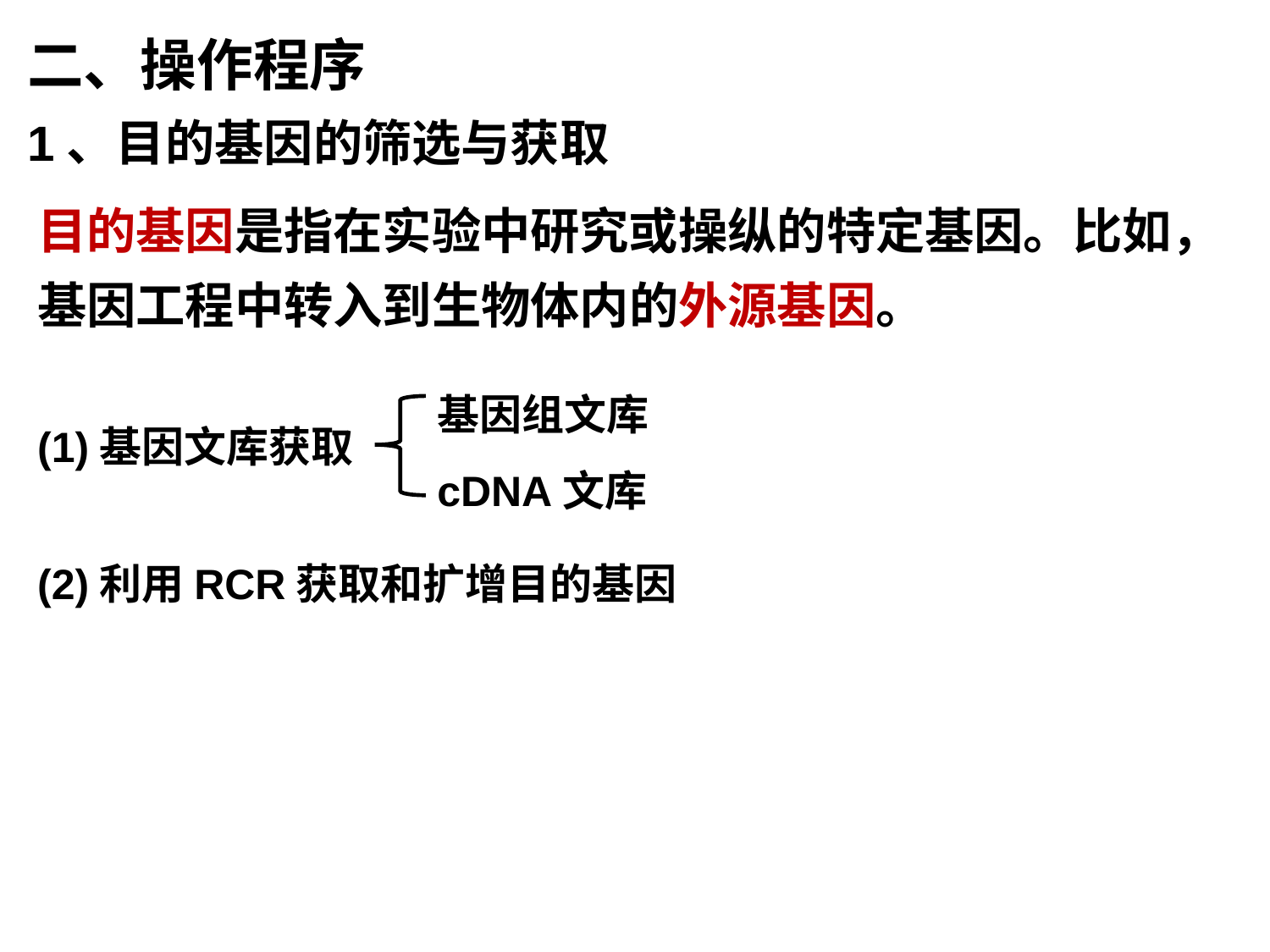

二、操作程序
1、目的基因的筛选与获取
目的基因是指在实验中研究或操纵的特定基因。比如，基因工程中转入到生物体内的外源基因。

(1)基因文库获取

(2)利用RCR获取和扩增目的基因
基因组文库
cDNA文库